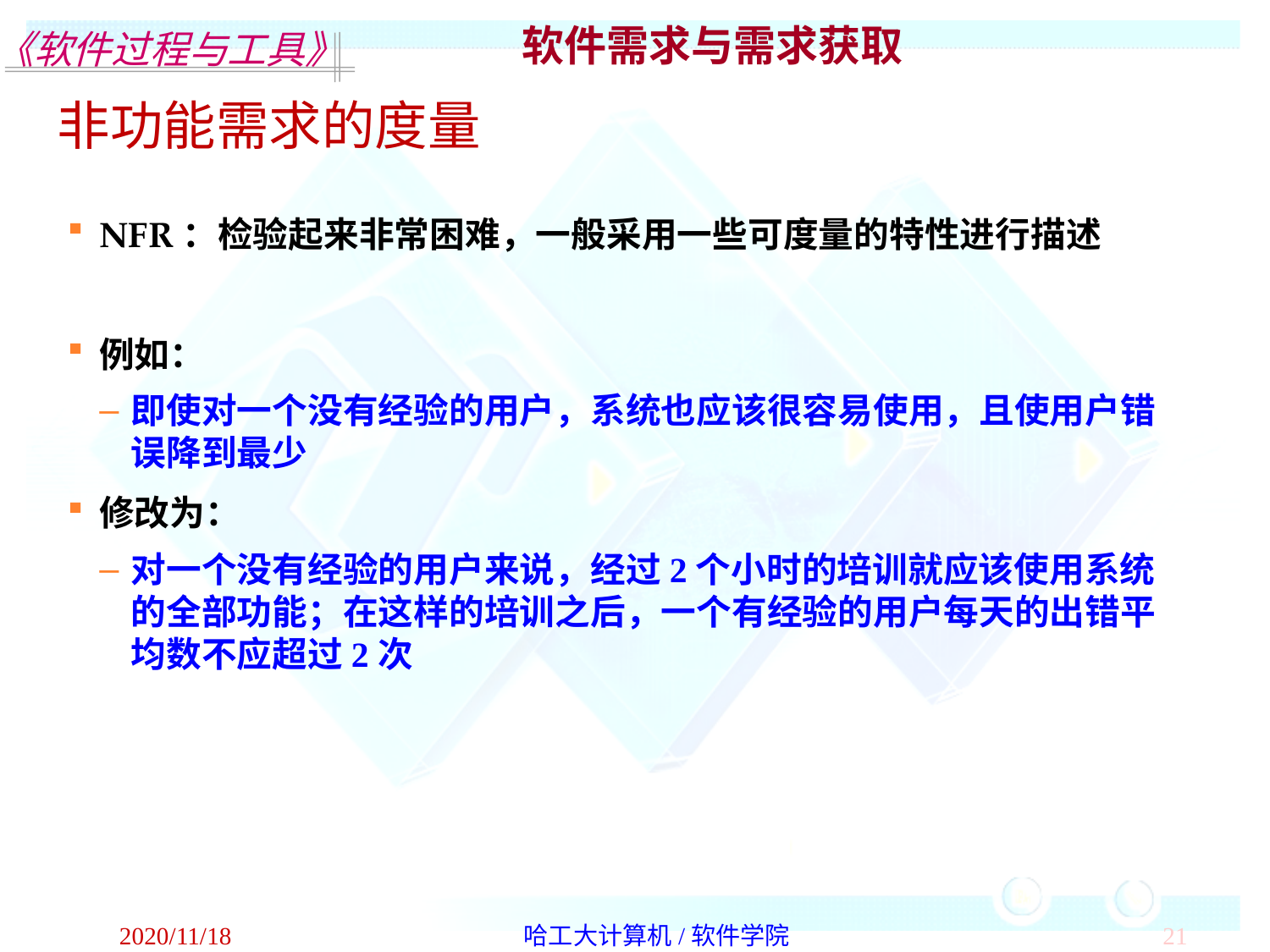

软件需求与需求获取
非功能需求的度量
NFR：检验起来非常困难，一般采用一些可度量的特性进行描述

例如：
即使对一个没有经验的用户，系统也应该很容易使用，且使用户错误降到最少
修改为：
对一个没有经验的用户来说，经过2个小时的培训就应该使用系统的全部功能；在这样的培训之后，一个有经验的用户每天的出错平均数不应超过2次